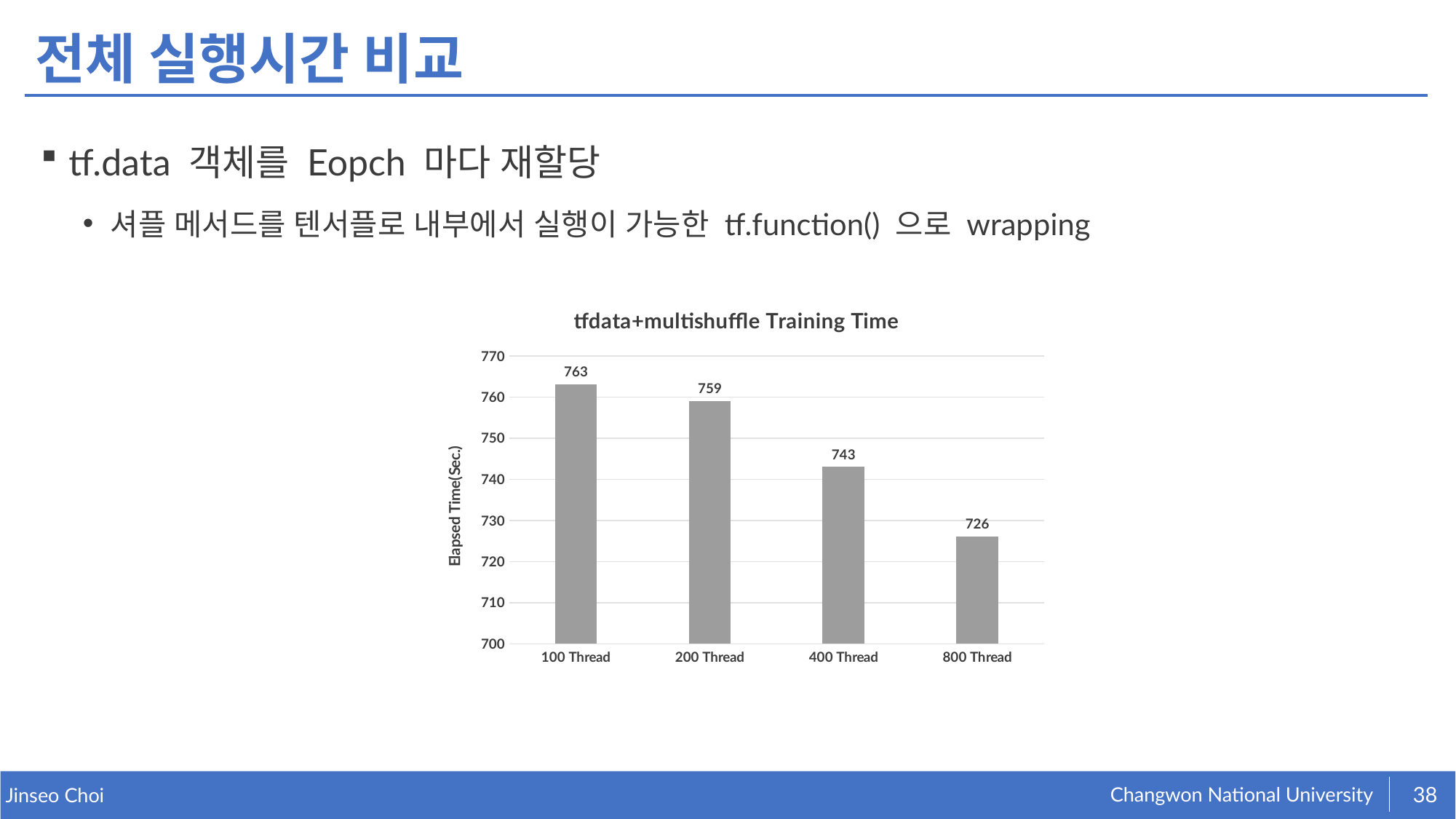

# 전체 실행시간 비교
tf.data 객체를 Eopch 마다 재할당
셔플 메서드를 텐서플로 내부에서 실행이 가능한 tf.function() 으로 wrapping

### Chart: tfdata+multishuffle Training Time

| Category |  |
|---|---|
| 100 Thread | 763.0 |
| 200 Thread | 759.0 |
| 400 Thread | 743.0 |
| 800 Thread | 726.0 |
38